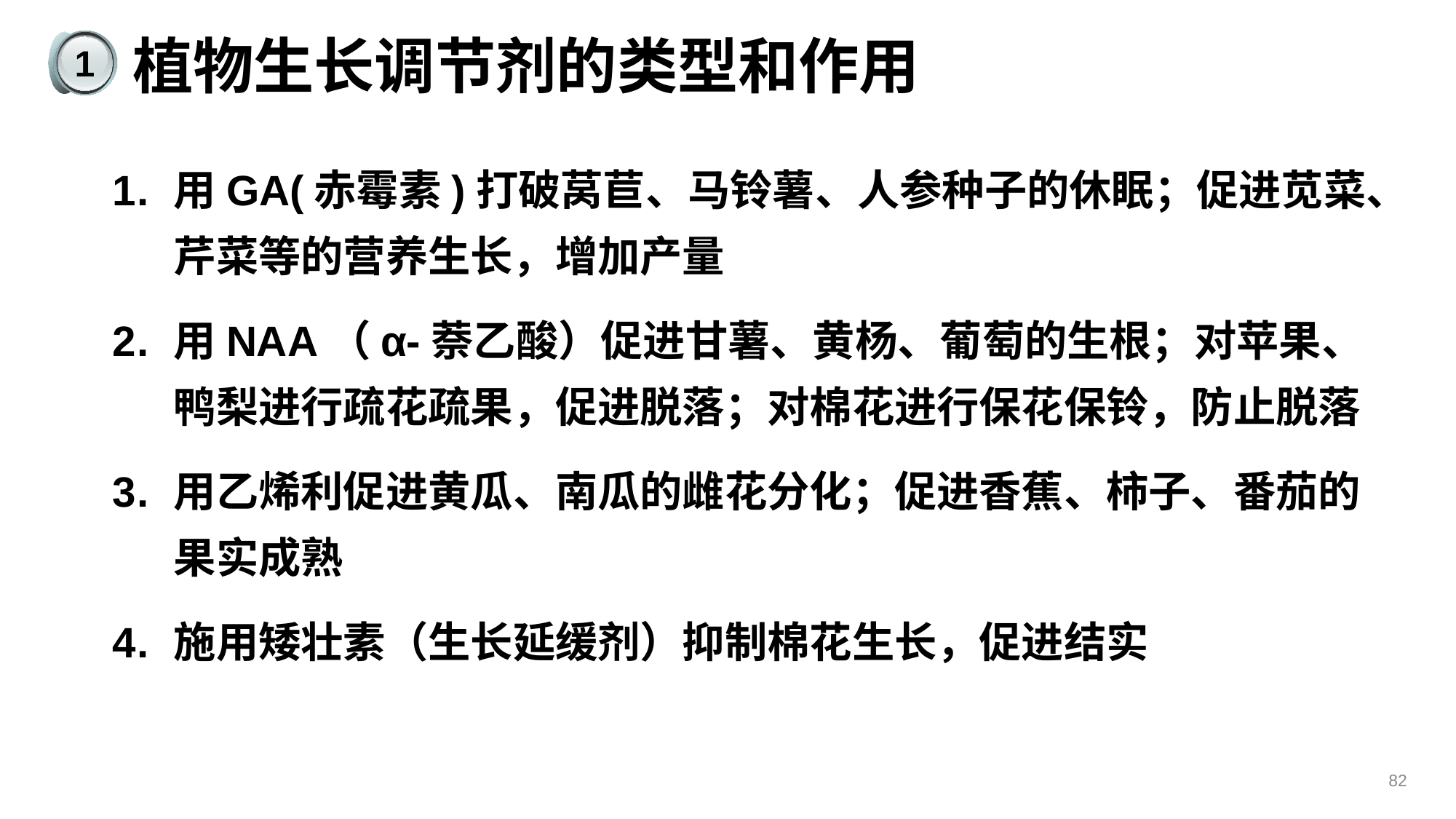

82
植物生长调节剂的类型和作用

1
用GA(赤霉素)打破莴苣、马铃薯、人参种子的休眠；促进苋菜、芹菜等的营养生长，增加产量
用NAA（α-萘乙酸）促进甘薯、黄杨、葡萄的生根；对苹果、鸭梨进行疏花疏果，促进脱落；对棉花进行保花保铃，防止脱落
用乙烯利促进黄瓜、南瓜的雌花分化；促进香蕉、柿子、番茄的果实成熟
施用矮壮素（生长延缓剂）抑制棉花生长，促进结实